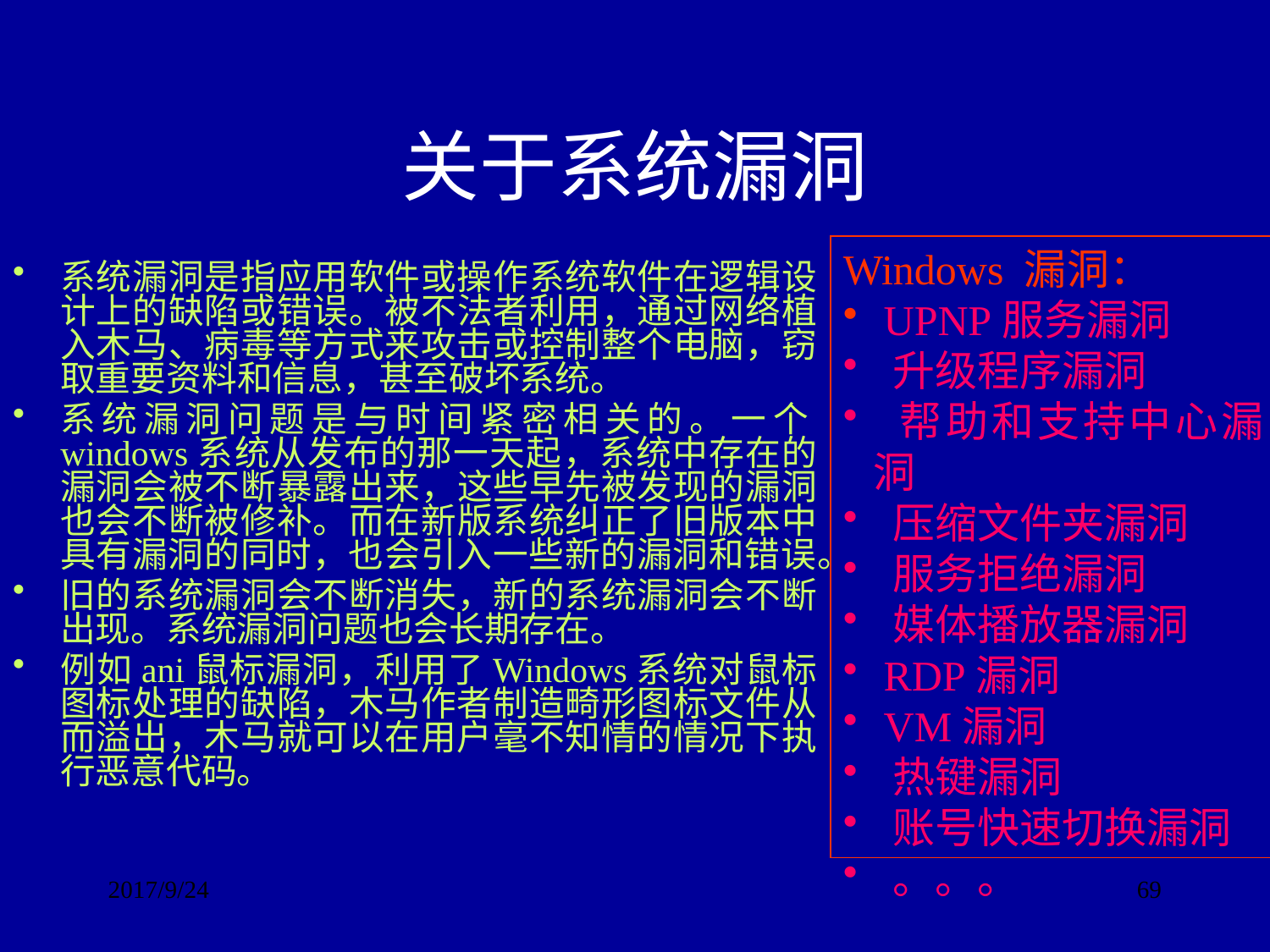

# 关于系统漏洞
Windows 漏洞：
 UPNP服务漏洞
 升级程序漏洞
 帮助和支持中心漏洞
 压缩文件夹漏洞
 服务拒绝漏洞
 媒体播放器漏洞
 RDP漏洞
 VM漏洞
 热键漏洞
 账号快速切换漏洞
 。。。
系统漏洞是指应用软件或操作系统软件在逻辑设计上的缺陷或错误。被不法者利用，通过网络植入木马、病毒等方式来攻击或控制整个电脑，窃取重要资料和信息，甚至破坏系统。
系统漏洞问题是与时间紧密相关的。一个windows系统从发布的那一天起，系统中存在的漏洞会被不断暴露出来，这些早先被发现的漏洞也会不断被修补。而在新版系统纠正了旧版本中具有漏洞的同时，也会引入一些新的漏洞和错误。
旧的系统漏洞会不断消失，新的系统漏洞会不断出现。系统漏洞问题也会长期存在。
例如ani鼠标漏洞，利用了Windows系统对鼠标图标处理的缺陷，木马作者制造畸形图标文件从而溢出，木马就可以在用户毫不知情的情况下执行恶意代码。
2017/9/24
69